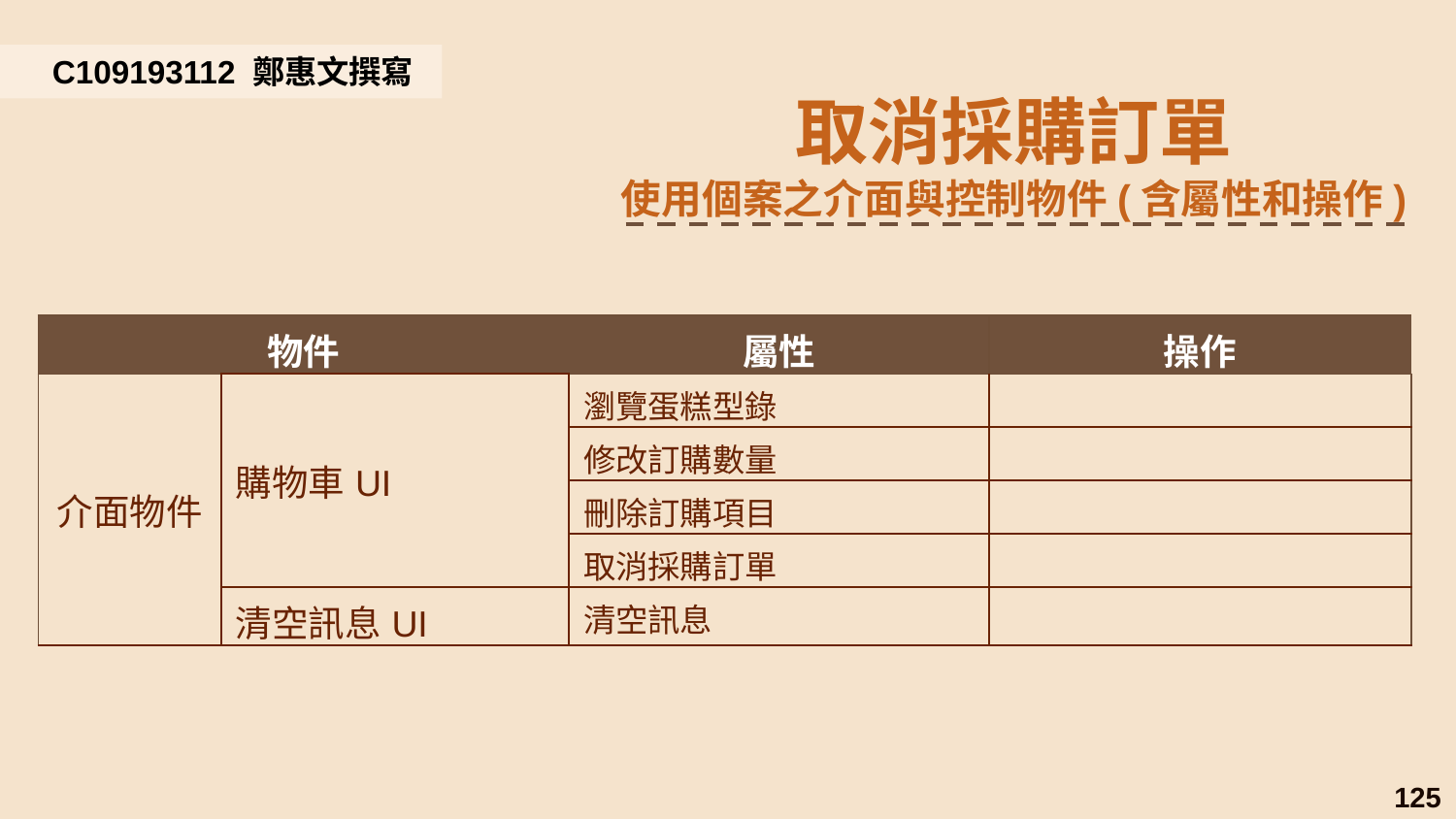

C109193112 鄭惠文撰寫
取消採購訂單
使用個案之介面與控制物件(含屬性和操作)
| 物件 |  | 屬性 | 操作 |
| --- | --- | --- | --- |
| 介面物件 | 購物車UI | 瀏覽蛋糕型錄 |  |
|  |  | 修改訂購數量 |  |
|  |  | 刪除訂購項目 |  |
|  |  | 取消採購訂單 |  |
|  | 清空訊息UI | 清空訊息 |  |
125